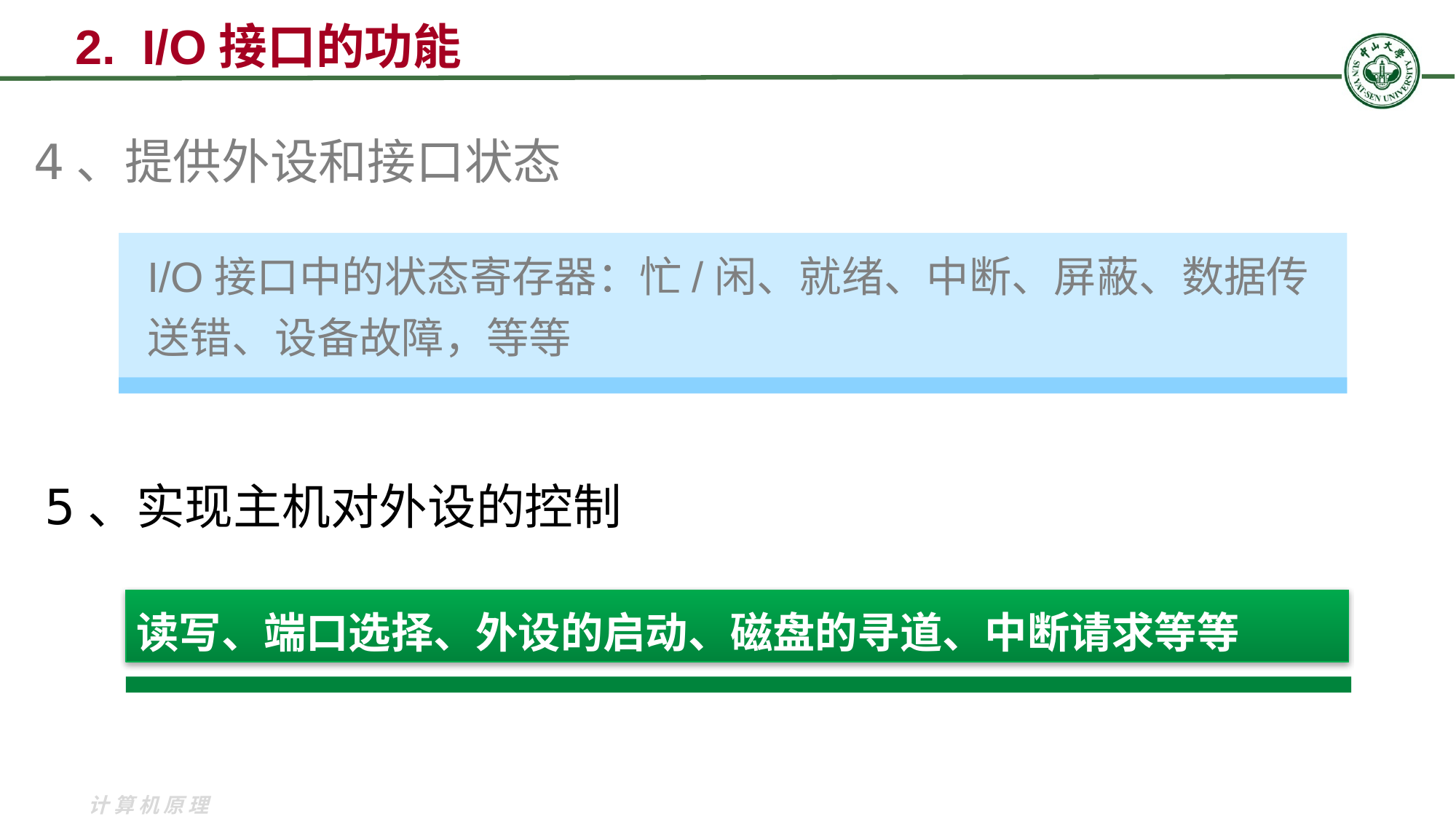

# 2.  I/O接口的功能
4、提供外设和接口状态

I/O接口中的状态寄存器：忙/闲、就绪、中断、屏蔽、数据传送错、设备故障，等等
5、实现主机对外设的控制
读写、端口选择、外设的启动、磁盘的寻道、中断请求等等